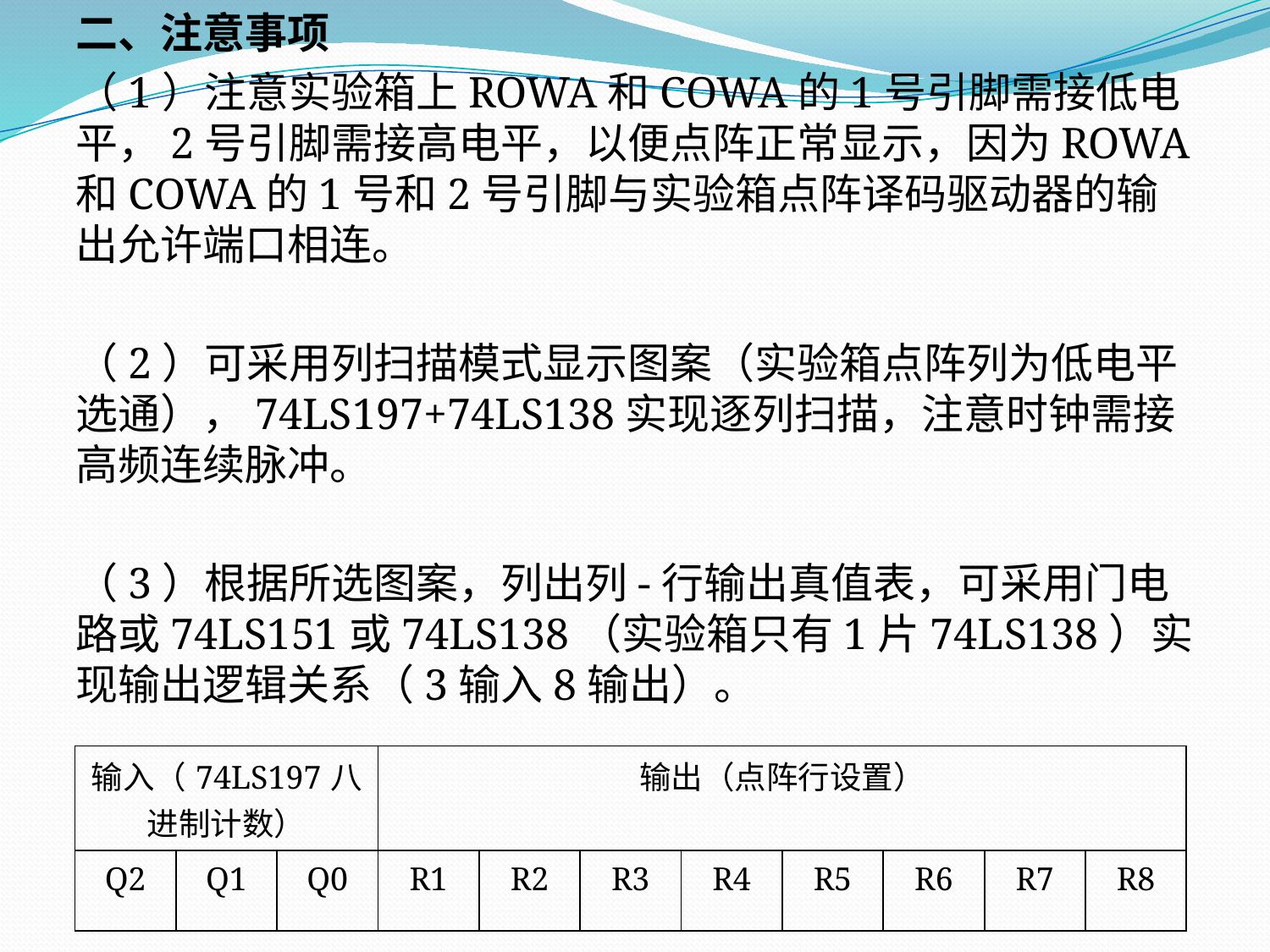

二、注意事项
（1）注意实验箱上ROWA和COWA的1号引脚需接低电平，2号引脚需接高电平，以便点阵正常显示，因为ROWA和COWA的1号和2号引脚与实验箱点阵译码驱动器的输出允许端口相连。

（2）可采用列扫描模式显示图案（实验箱点阵列为低电平选通），74LS197+74LS138实现逐列扫描，注意时钟需接高频连续脉冲。

（3）根据所选图案，列出列-行输出真值表，可采用门电路或74LS151或74LS138（实验箱只有1片74LS138）实现输出逻辑关系（3输入8输出）。

| 输入（74LS197八进制计数） |  |  | 输出（点阵行设置） |  |  |  |  |  |  |  |
| --- | --- | --- | --- | --- | --- | --- | --- | --- | --- | --- |
| Q2 | Q1 | Q0 | R1 | R2 | R3 | R4 | R5 | R6 | R7 | R8 |